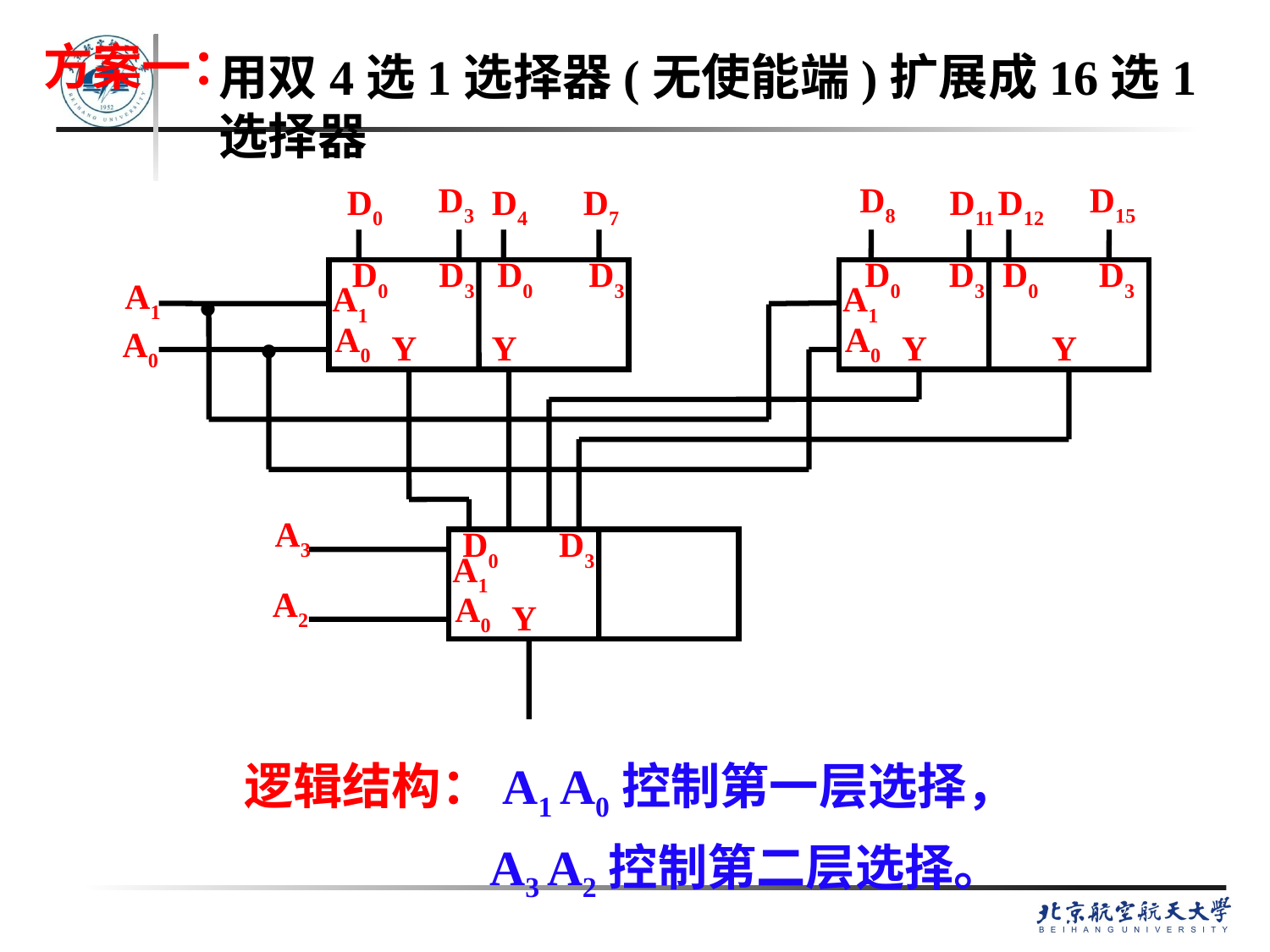

# 方案一：
用双4选1选择器(无使能端)扩展成16选1选择器
D3
D8
D15
D0
D4
D7
D12
D11

D0
D3
D0
D3
D0
D3
D0
D3

A1
A1
A1

A0
A0
A0
Y
Y
Y
Y

A3
D0
D3

A1

A2
A0
Y

.
.
逻辑结构：A1 A0控制第一层选择，
                    A3 A2控制第二层选择。